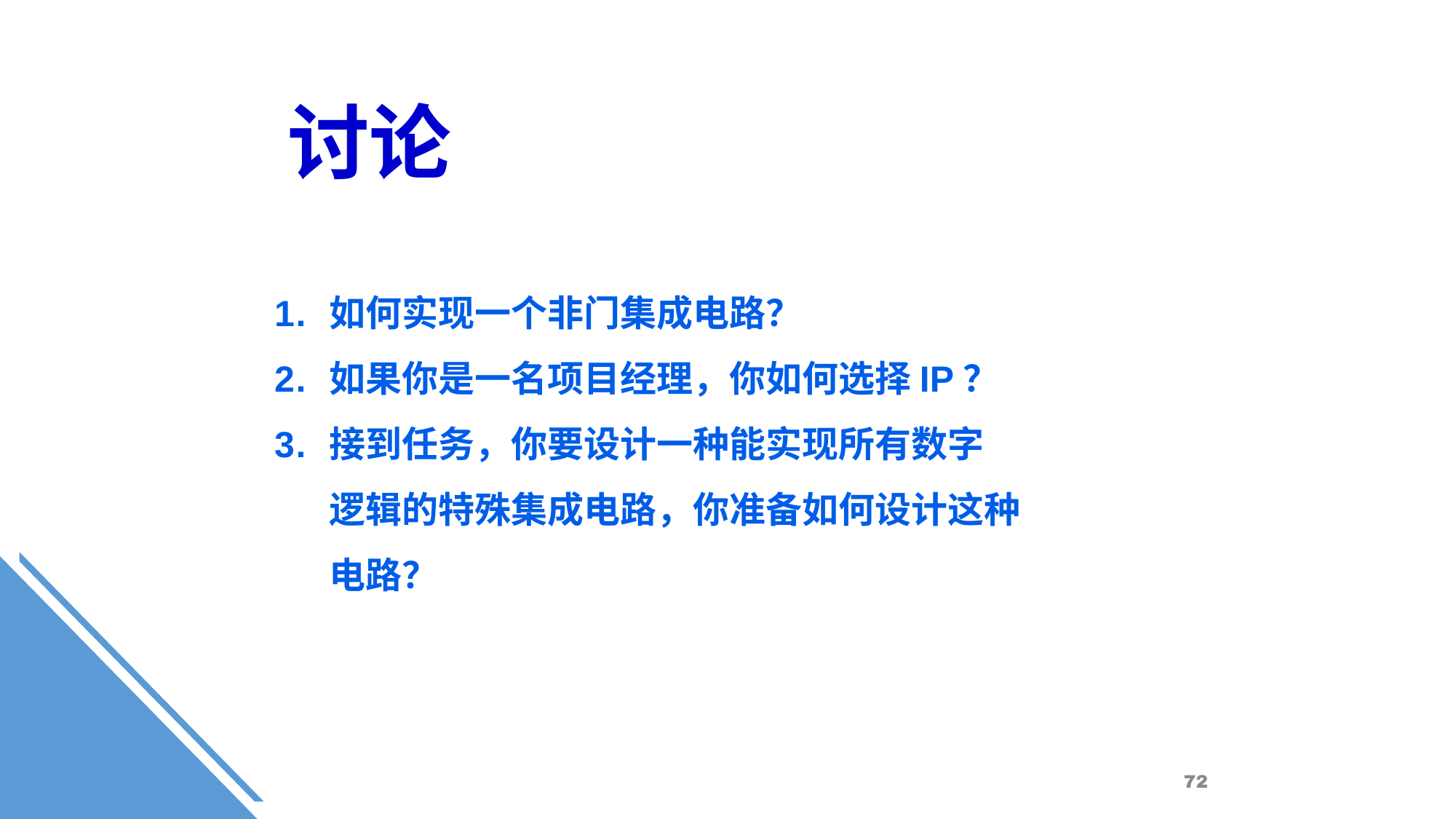

讨论
如何实现一个非门集成电路？
如果你是一名项目经理，你如何选择IP？
接到任务，你要设计一种能实现所有数字  逻辑的特殊集成电路，你准备如何设计这种电路？
72